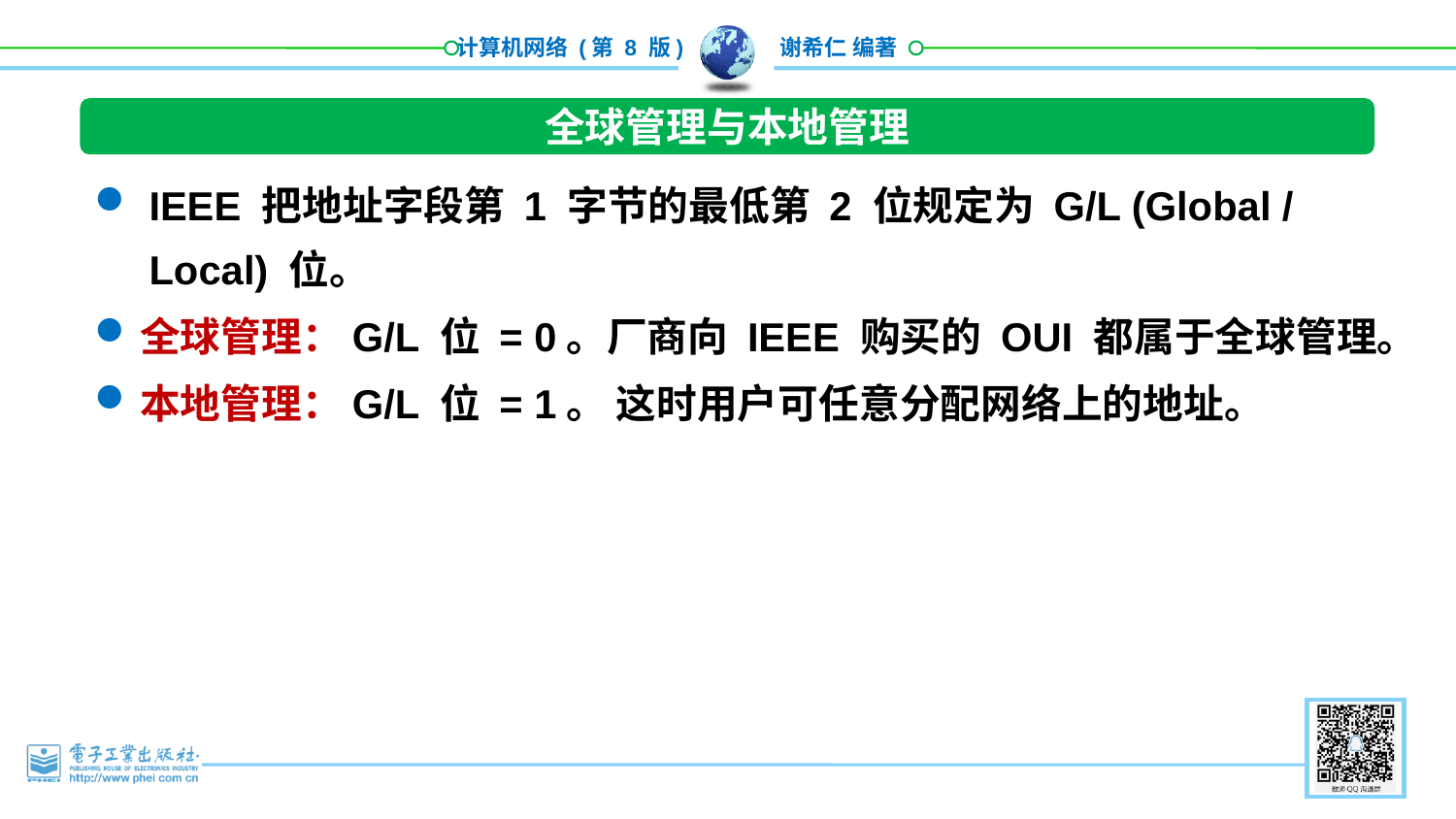

全球管理与本地管理

IEEE 把地址字段第 1 字节的最低第 2 位规定为 G/L (Global / Local) 位。
全球管理：G/L 位 = 0。厂商向 IEEE 购买的 OUI 都属于全球管理。
本地管理：G/L 位 = 1。 这时用户可任意分配网络上的地址。